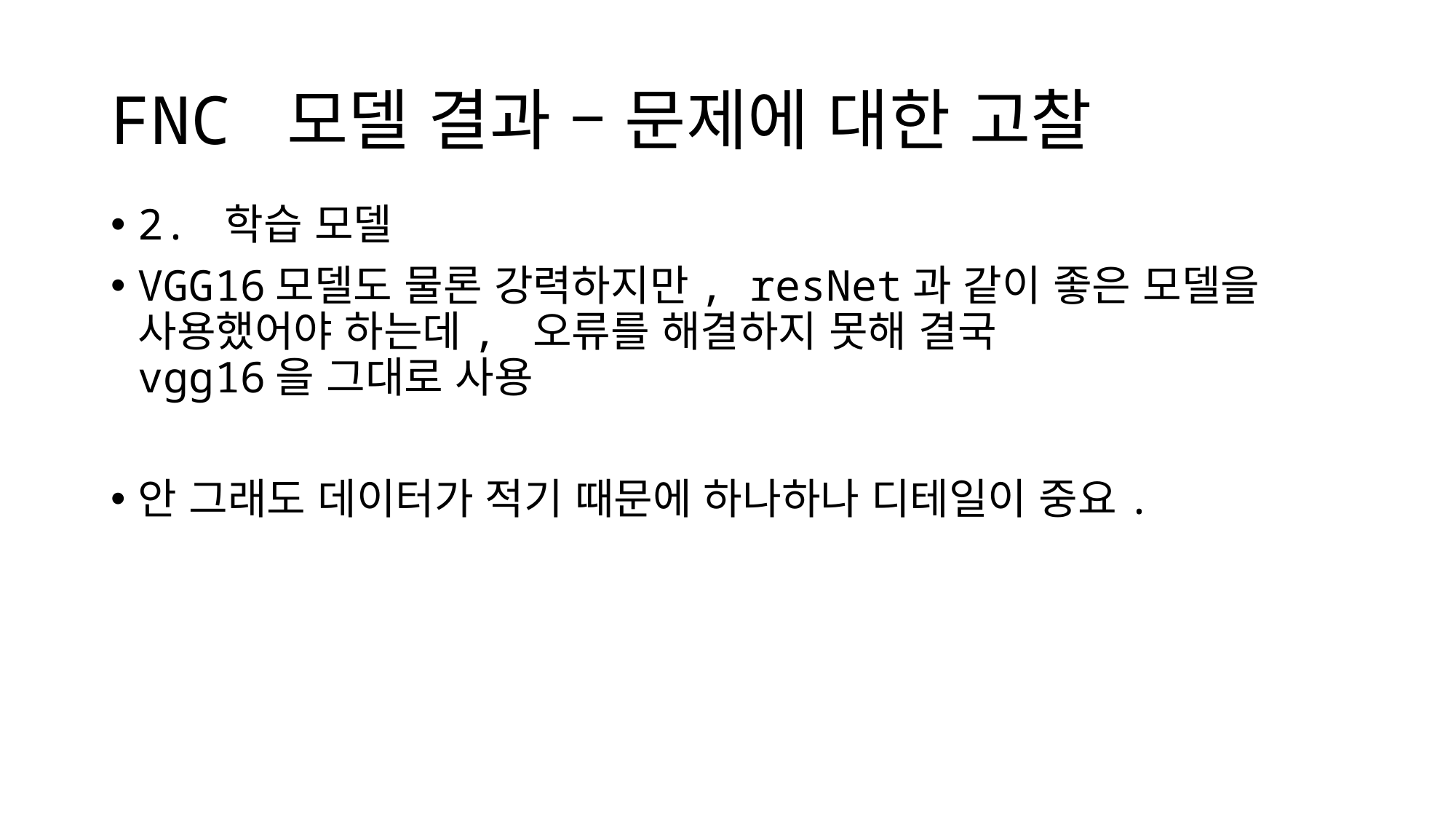

# FNC 모델 결과 – 문제에 대한 고찰
2. 학습 모델
VGG16모델도 물론 강력하지만, resNet과 같이 좋은 모델을
사용했어야 하는데, 오류를 해결하지 못해 결국
vgg16을 그대로 사용

안 그래도 데이터가 적기 때문에 하나하나 디테일이 중요.